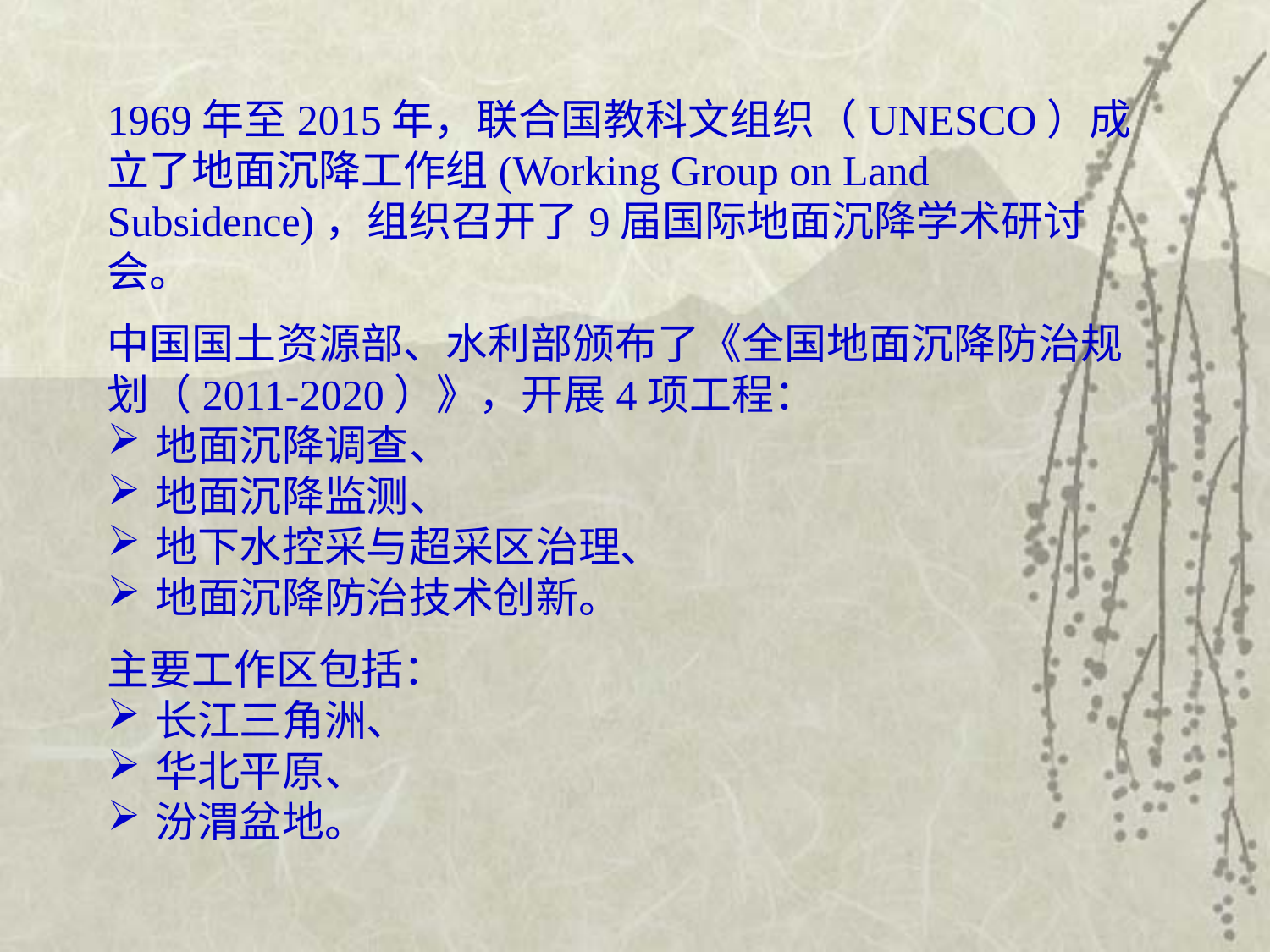

1969年至2015年，联合国教科文组织（UNESCO）成立了地面沉降工作组(Working Group on Land Subsidence)，组织召开了9届国际地面沉降学术研讨会。
中国国土资源部、水利部颁布了《全国地面沉降防治规划（2011-2020）》，开展4项工程：
地面沉降调查、
地面沉降监测、
地下水控采与超采区治理、
地面沉降防治技术创新。
主要工作区包括：
长江三角洲、
华北平原、
汾渭盆地。